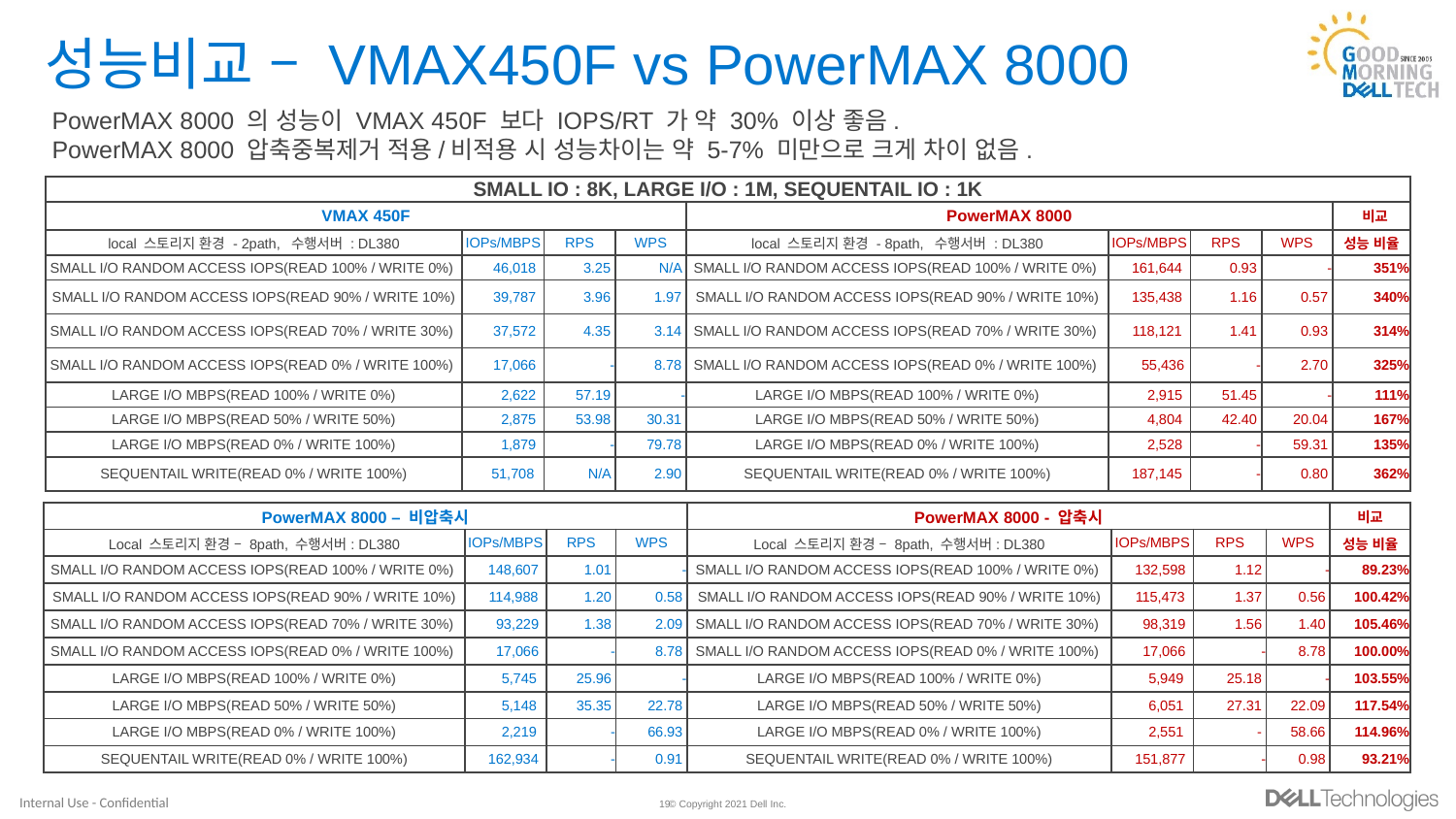

# 성능비교 – VMAX450F vs PowerMAX 8000
PowerMAX 8000 의 성능이 VMAX 450F 보다 IOPS/RT 가 약 30% 이상 좋음.
PowerMAX 8000 압축중복제거 적용/비적용 시 성능차이는 약 5-7% 미만으로 크게 차이 없음.
| SMALL IO : 8K, LARGE I/O : 1M, SEQUENTAIL IO : 1K |  |  |  |  |  |  |  |  |
| --- | --- | --- | --- | --- | --- | --- | --- | --- |
| VMAX 450F |  |  |  | PowerMAX 8000 |  |  |  | 비교 |
| local 스토리지 환경 - 2path, 수행서버 : DL380 | IOPs/MBPS | RPS | WPS | local 스토리지 환경 - 8path, 수행서버 : DL380 | IOPs/MBPS | RPS | WPS | 성능 비율 |
| SMALL I/O RANDOM ACCESS IOPS(READ 100% / WRITE 0%) | 46,018 | 3.25 | N/A | SMALL I/O RANDOM ACCESS IOPS(READ 100% / WRITE 0%) | 161,644 | 0.93 | - | 351% |
| SMALL I/O RANDOM ACCESS IOPS(READ 90% / WRITE 10%) | 39,787 | 3.96 | 1.97 | SMALL I/O RANDOM ACCESS IOPS(READ 90% / WRITE 10%) | 135,438 | 1.16 | 0.57 | 340% |
| SMALL I/O RANDOM ACCESS IOPS(READ 70% / WRITE 30%) | 37,572 | 4.35 | 3.14 | SMALL I/O RANDOM ACCESS IOPS(READ 70% / WRITE 30%) | 118,121 | 1.41 | 0.93 | 314% |
| SMALL I/O RANDOM ACCESS IOPS(READ 0% / WRITE 100%) | 17,066 | - | 8.78 | SMALL I/O RANDOM ACCESS IOPS(READ 0% / WRITE 100%) | 55,436 | - | 2.70 | 325% |
| LARGE I/O MBPS(READ 100% / WRITE 0%) | 2,622 | 57.19 | - | LARGE I/O MBPS(READ 100% / WRITE 0%) | 2,915 | 51.45 | - | 111% |
| LARGE I/O MBPS(READ 50% / WRITE 50%) | 2,875 | 53.98 | 30.31 | LARGE I/O MBPS(READ 50% / WRITE 50%) | 4,804 | 42.40 | 20.04 | 167% |
| LARGE I/O MBPS(READ 0% / WRITE 100%) | 1,879 | - | 79.78 | LARGE I/O MBPS(READ 0% / WRITE 100%) | 2,528 | - | 59.31 | 135% |
| SEQUENTAIL WRITE(READ 0% / WRITE 100%) | 51,708 | N/A | 2.90 | SEQUENTAIL WRITE(READ 0% / WRITE 100%) | 187,145 | - | 0.80 | 362% |
| PowerMAX 8000 – 비압축시 |  |  |  | PowerMAX 8000 - 압축시 |  |  |  | 비교 |
| --- | --- | --- | --- | --- | --- | --- | --- | --- |
| Local 스토리지 환경 – 8path, 수행서버: DL380 | IOPs/MBPS | RPS | WPS | Local 스토리지 환경 – 8path, 수행서버: DL380 | IOPs/MBPS | RPS | WPS | 성능 비율 |
| SMALL I/O RANDOM ACCESS IOPS(READ 100% / WRITE 0%) | 148,607 | 1.01 | - | SMALL I/O RANDOM ACCESS IOPS(READ 100% / WRITE 0%) | 132,598 | 1.12 | - | 89.23% |
| SMALL I/O RANDOM ACCESS IOPS(READ 90% / WRITE 10%) | 114,988 | 1.20 | 0.58 | SMALL I/O RANDOM ACCESS IOPS(READ 90% / WRITE 10%) | 115,473 | 1.37 | 0.56 | 100.42% |
| SMALL I/O RANDOM ACCESS IOPS(READ 70% / WRITE 30%) | 93,229 | 1.38 | 2.09 | SMALL I/O RANDOM ACCESS IOPS(READ 70% / WRITE 30%) | 98,319 | 1.56 | 1.40 | 105.46% |
| SMALL I/O RANDOM ACCESS IOPS(READ 0% / WRITE 100%) | 17,066 | - | 8.78 | SMALL I/O RANDOM ACCESS IOPS(READ 0% / WRITE 100%) | 17,066 | - | 8.78 | 100.00% |
| LARGE I/O MBPS(READ 100% / WRITE 0%) | 5,745 | 25.96 | - | LARGE I/O MBPS(READ 100% / WRITE 0%) | 5,949 | 25.18 | - | 103.55% |
| LARGE I/O MBPS(READ 50% / WRITE 50%) | 5,148 | 35.35 | 22.78 | LARGE I/O MBPS(READ 50% / WRITE 50%) | 6,051 | 27.31 | 22.09 | 117.54% |
| LARGE I/O MBPS(READ 0% / WRITE 100%) | 2,219 | - | 66.93 | LARGE I/O MBPS(READ 0% / WRITE 100%) | 2,551 | - | 58.66 | 114.96% |
| SEQUENTAIL WRITE(READ 0% / WRITE 100%) | 162,934 | - | 0.91 | SEQUENTAIL WRITE(READ 0% / WRITE 100%) | 151,877 | - | 0.98 | 93.21% |